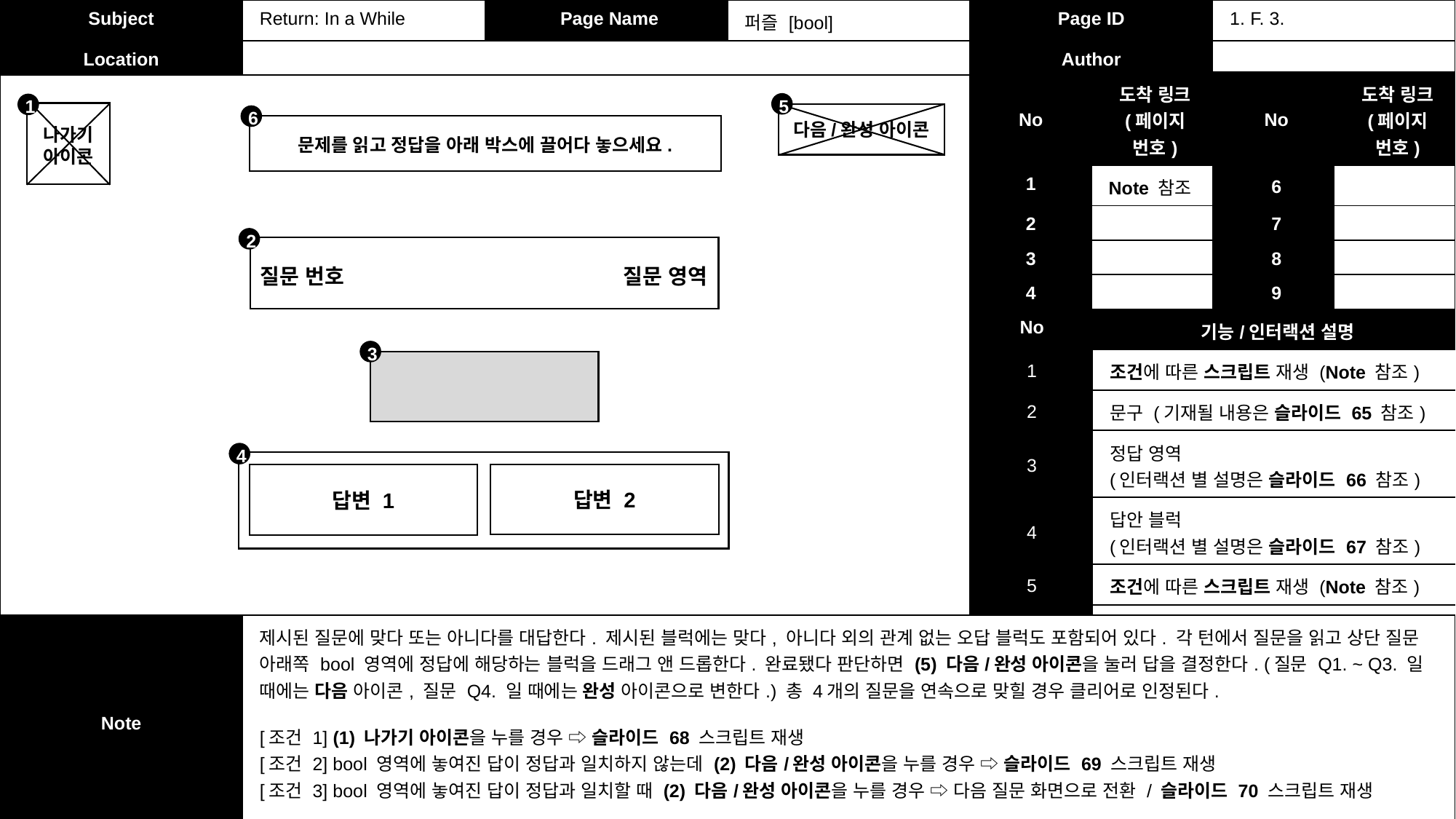

| Subject | Return: In a While | Page Name | 퍼즐 [bool] | Page ID | 1. F. 3. |
| --- | --- | --- | --- | --- | --- |
| Location |  |  |  | Author |  |

| No | 도착 링크 (페이지 번호) | No | 도착 링크 (페이지 번호) |
| --- | --- | --- | --- |
| 1 | Note 참조 | 6 |  |
| 2 |  | 7 |  |
| 3 |  | 8 |  |
| 4 |  | 9 |  |
| 5 | Note 참조 | 10 |  |
5
1

나가기
아이콘

다음/완성 아이콘
6

문제를 읽고 정답을 아래 박스에 끌어다 놓으세요.
2

질문 번호
질문 영역
| No | 기능/인터랙션 설명 |
| --- | --- |
| 1 | 조건에 따른 스크립트 재생 (Note 참조) |
| 2 | 문구 (기재될 내용은 슬라이드 65 참조) |
| 3 | 정답 영역 (인터랙션 별 설명은 슬라이드 66 참조) |
| 4 | 답안 블럭 (인터랙션 별 설명은 슬라이드 67 참조) |
| 5 | 조건에 따른 스크립트 재생 (Note 참조) |
| 6 | 문구 (퍼즐 한 줄 설명) |
3

4

답변 2
답변 1
| Note | 제시된 질문에 맞다 또는 아니다를 대답한다. 제시된 블럭에는 맞다, 아니다 외의 관계 없는 오답 블럭도 포함되어 있다. 각 턴에서 질문을 읽고 상단 질문 아래쪽 bool 영역에 정답에 해당하는 블럭을 드래그 앤 드롭한다. 완료됐다 판단하면 (5) 다음/완성 아이콘을 눌러 답을 결정한다. (질문 Q1. ~ Q3. 일 때에는 다음 아이콘, 질문 Q4. 일 때에는 완성 아이콘으로 변한다.) 총 4개의 질문을 연속으로 맞힐 경우 클리어로 인정된다. [조건 1] (1) 나가기 아이콘을 누를 경우 ⇨ 슬라이드 68 스크립트 재생 [조건 2] bool 영역에 놓여진 답이 정답과 일치하지 않는데 (2) 다음/완성 아이콘을 누를 경우 ⇨ 슬라이드 69 스크립트 재생 [조건 3] bool 영역에 놓여진 답이 정답과 일치할 때 (2) 다음/완성 아이콘을 누를 경우 ⇨ 다음 질문 화면으로 전환 / 슬라이드 70 스크립트 재생 |
| --- | --- |